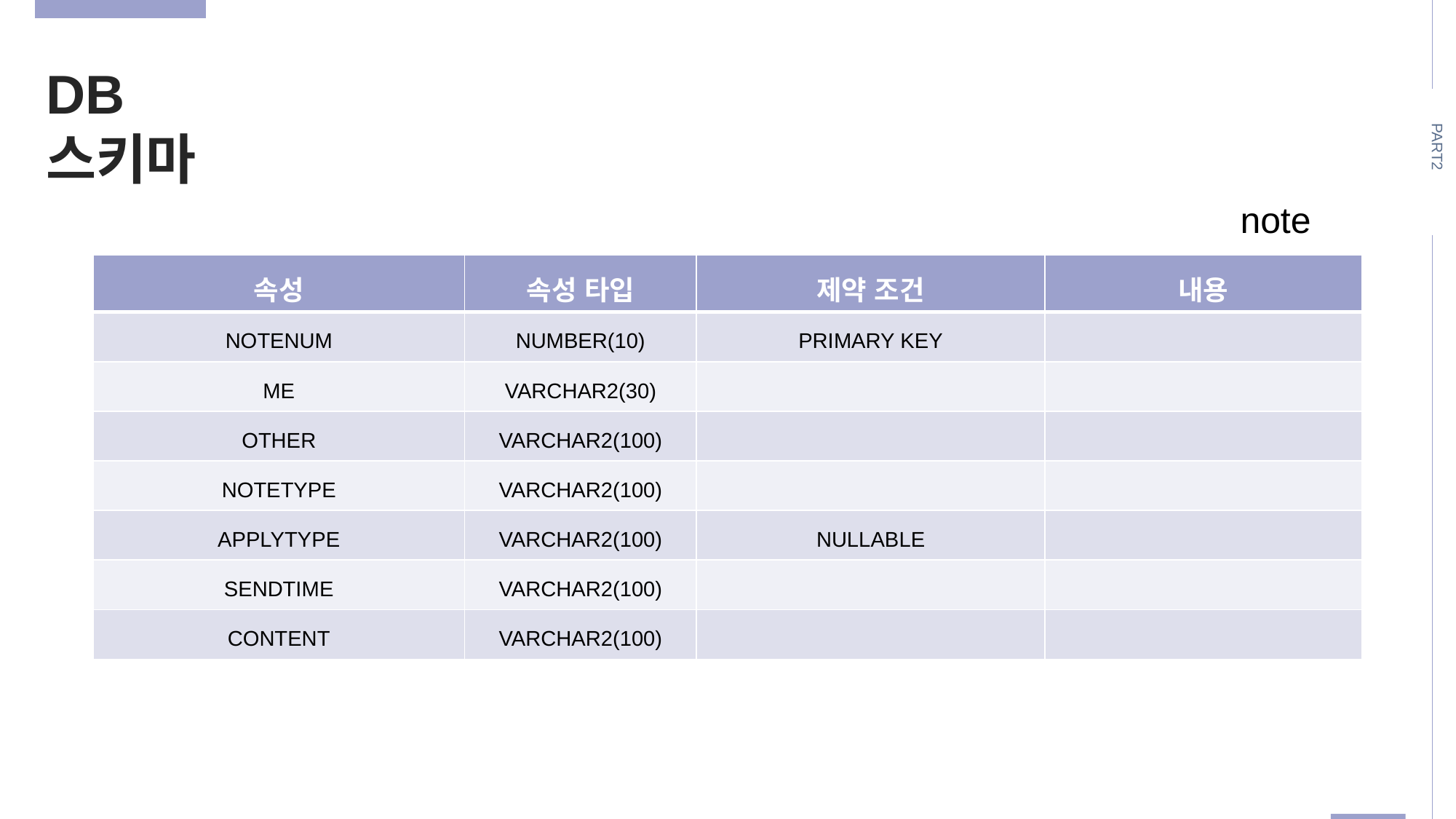

DB스키마
PART2
note
| 속성 | 속성 타입 | 제약 조건 | 내용 |
| --- | --- | --- | --- |
| NOTENUM | NUMBER(10) | PRIMARY KEY |  |
| ME | VARCHAR2(30) |  |  |
| OTHER | VARCHAR2(100) |  |  |
| NOTETYPE | VARCHAR2(100) |  |  |
| APPLYTYPE | VARCHAR2(100) | NULLABLE |  |
| SENDTIME | VARCHAR2(100) |  |  |
| CONTENT | VARCHAR2(100) |  |  |